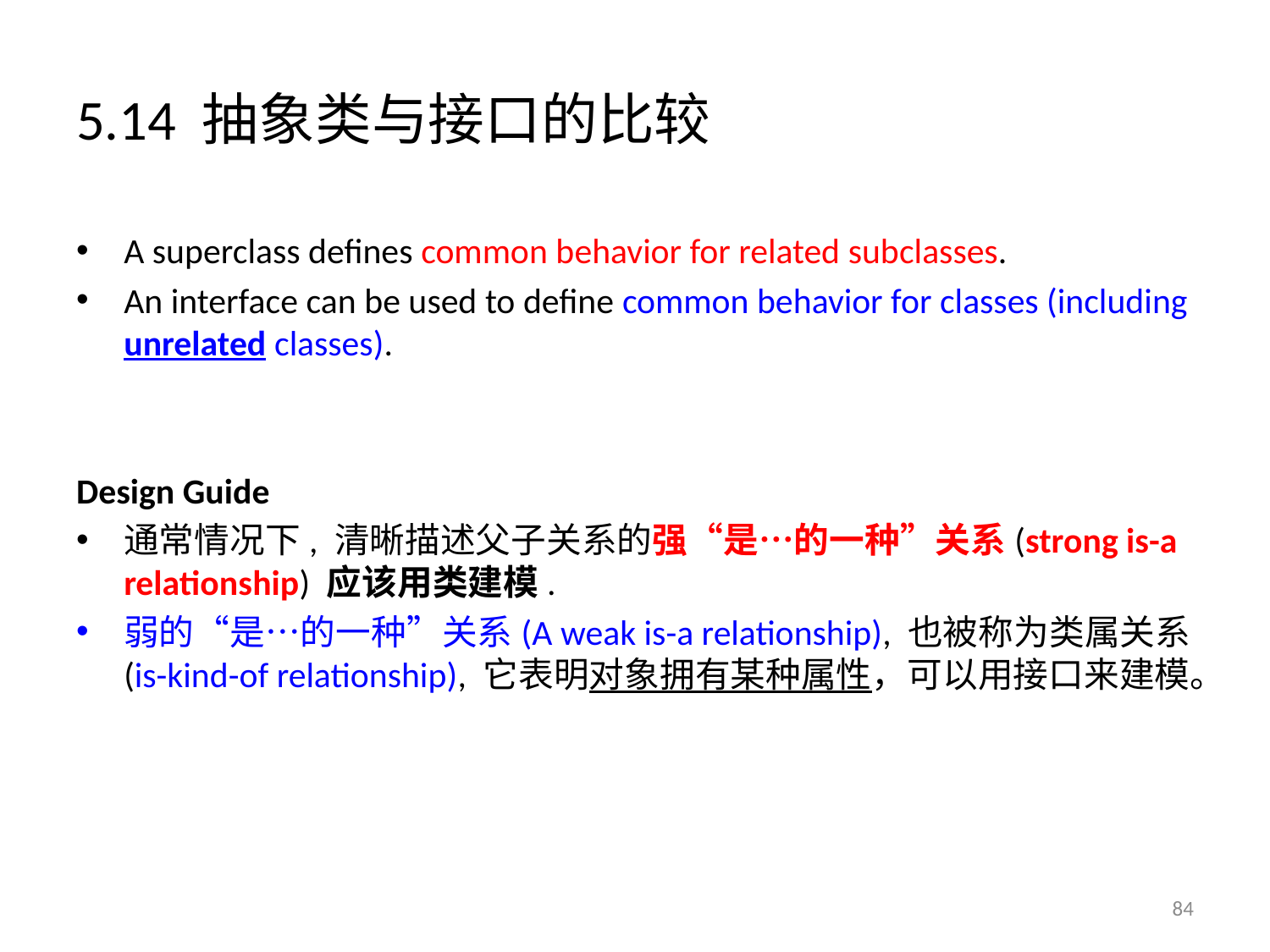

# 5.14 抽象类与接口的比较
A superclass defines common behavior for related subclasses.
An interface can be used to define common behavior for classes (including unrelated classes).

Design Guide
通常情况下, 清晰描述父子关系的强“是…的一种”关系(strong is-a relationship) 应该用类建模.
弱的“是…的一种”关系(A weak is-a relationship), 也被称为类属关系(is-kind-of relationship), 它表明对象拥有某种属性，可以用接口来建模。

84